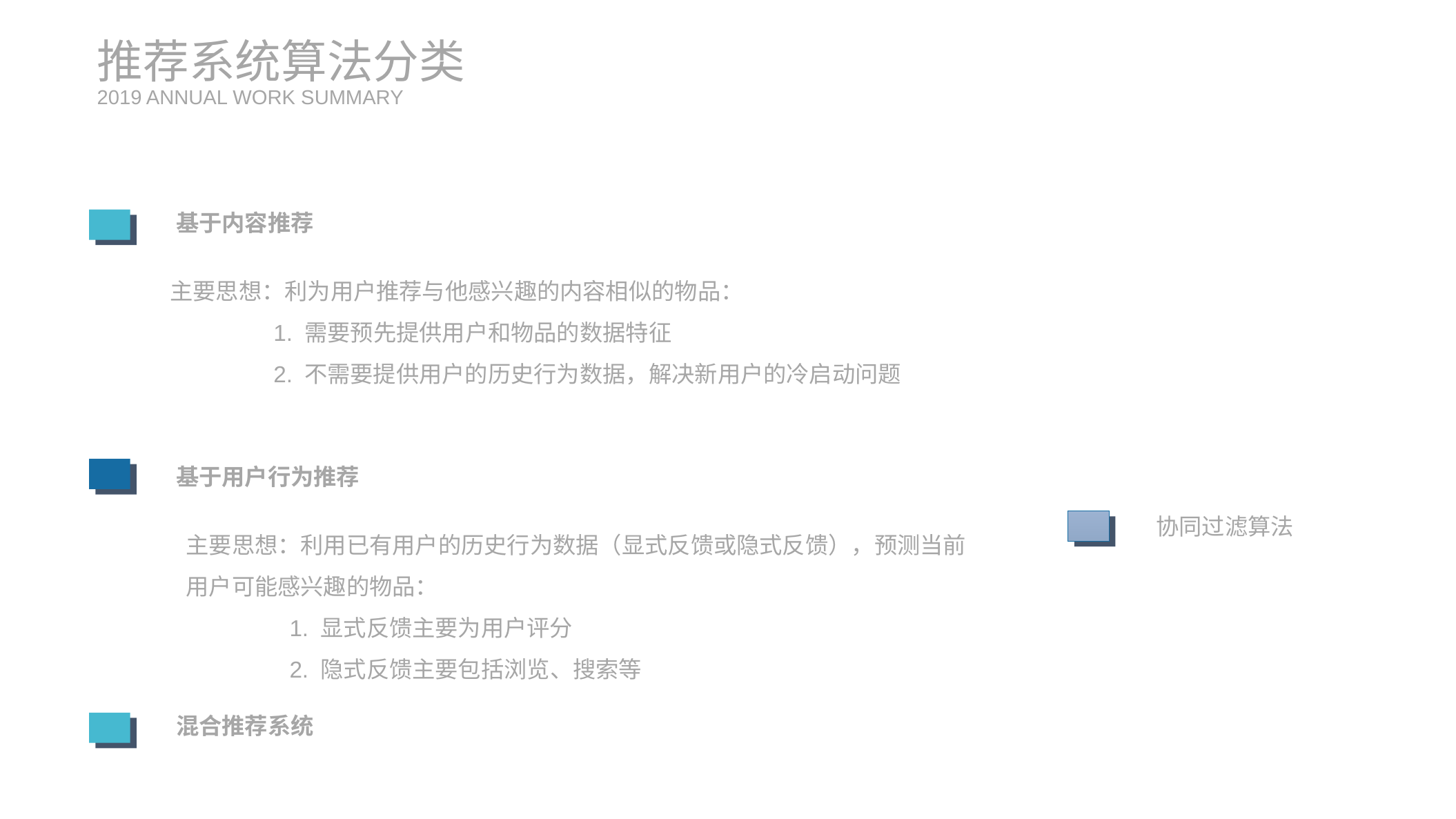

推荐系统算法分类
2019 ANNUAL WORK SUMMARY
基于内容推荐

主要思想：利为用户推荐与他感兴趣的内容相似的物品：
	1. 需要预先提供用户和物品的数据特征
	2. 不需要提供用户的历史行为数据，解决新用户的冷启动问题

基于用户行为推荐

主要思想：利用已有用户的历史行为数据（显式反馈或隐式反馈），预测当前用户可能感兴趣的物品：
	1. 显式反馈主要为用户评分
	2. 隐式反馈主要包括浏览、搜索等

协同过滤算法
混合推荐系统